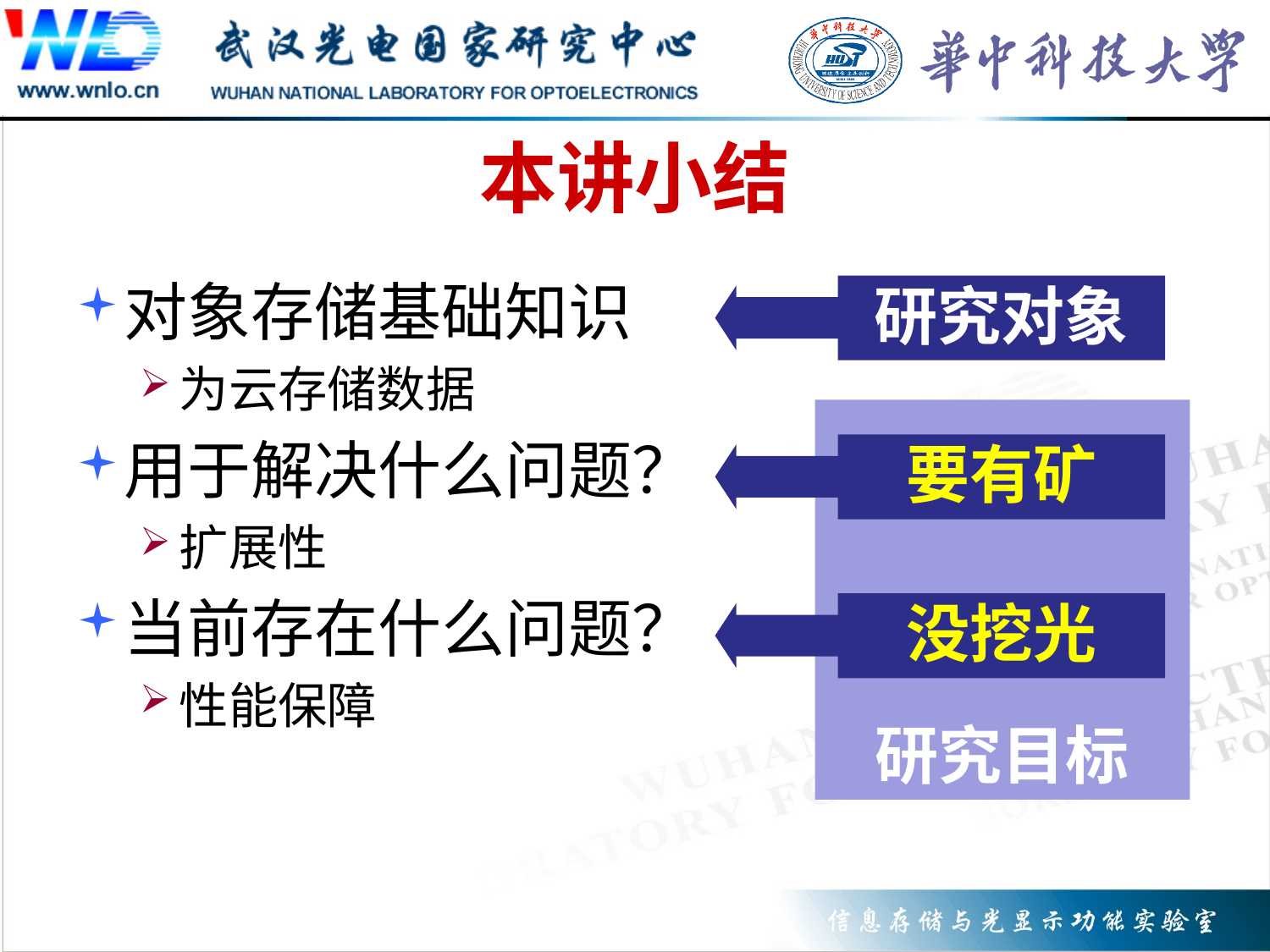

# 本讲小结
对象存储基础知识
为云存储数据
用于解决什么问题？
扩展性
当前存在什么问题？
性能保障
研究对象
研究目标
要有矿
没挖光